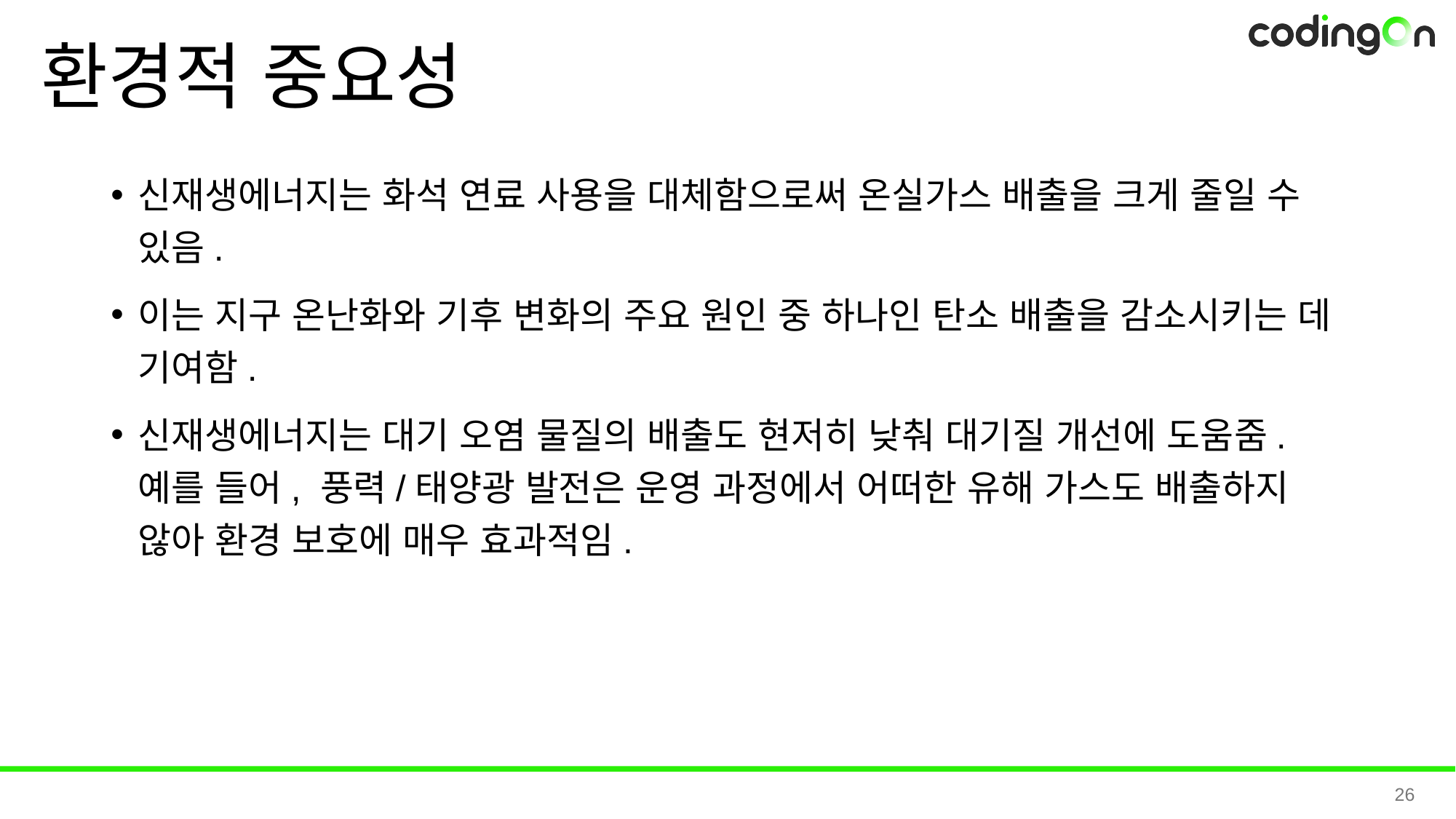

# 환경적 중요성
신재생에너지는 화석 연료 사용을 대체함으로써 온실가스 배출을 크게 줄일 수 있음.
이는 지구 온난화와 기후 변화의 주요 원인 중 하나인 탄소 배출을 감소시키는 데 기여함.
신재생에너지는 대기 오염 물질의 배출도 현저히 낮춰 대기질 개선에 도움줌. 예를 들어, 풍력/태양광 발전은 운영 과정에서 어떠한 유해 가스도 배출하지 않아 환경 보호에 매우 효과적임.
26